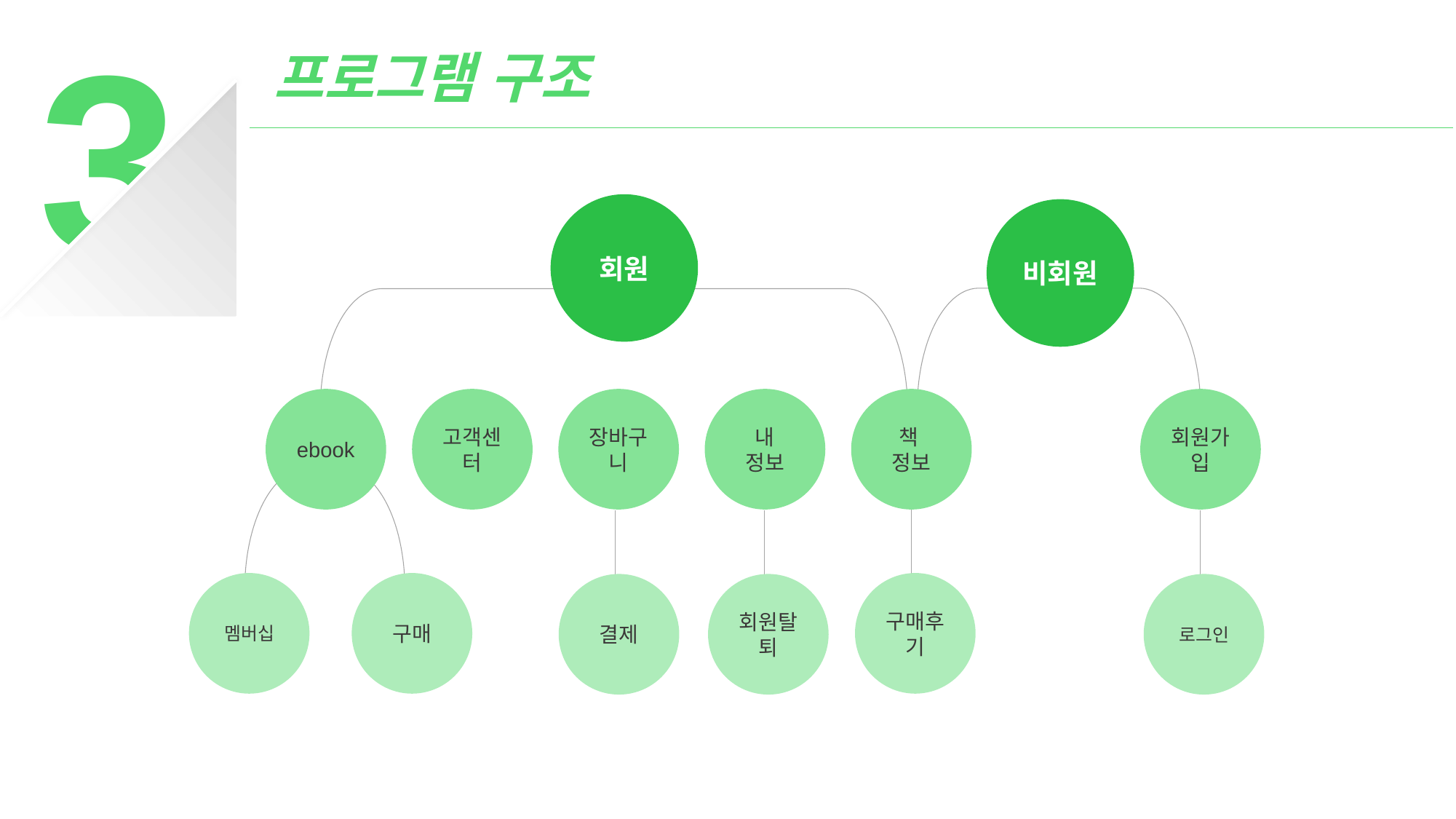

3
프로그램 구조

회원
비회원

ebook
고객센터
장바구니
내
정보
책
정보
회원가입

멤버십
구매
구매후기
결제
로그인
회원탈퇴